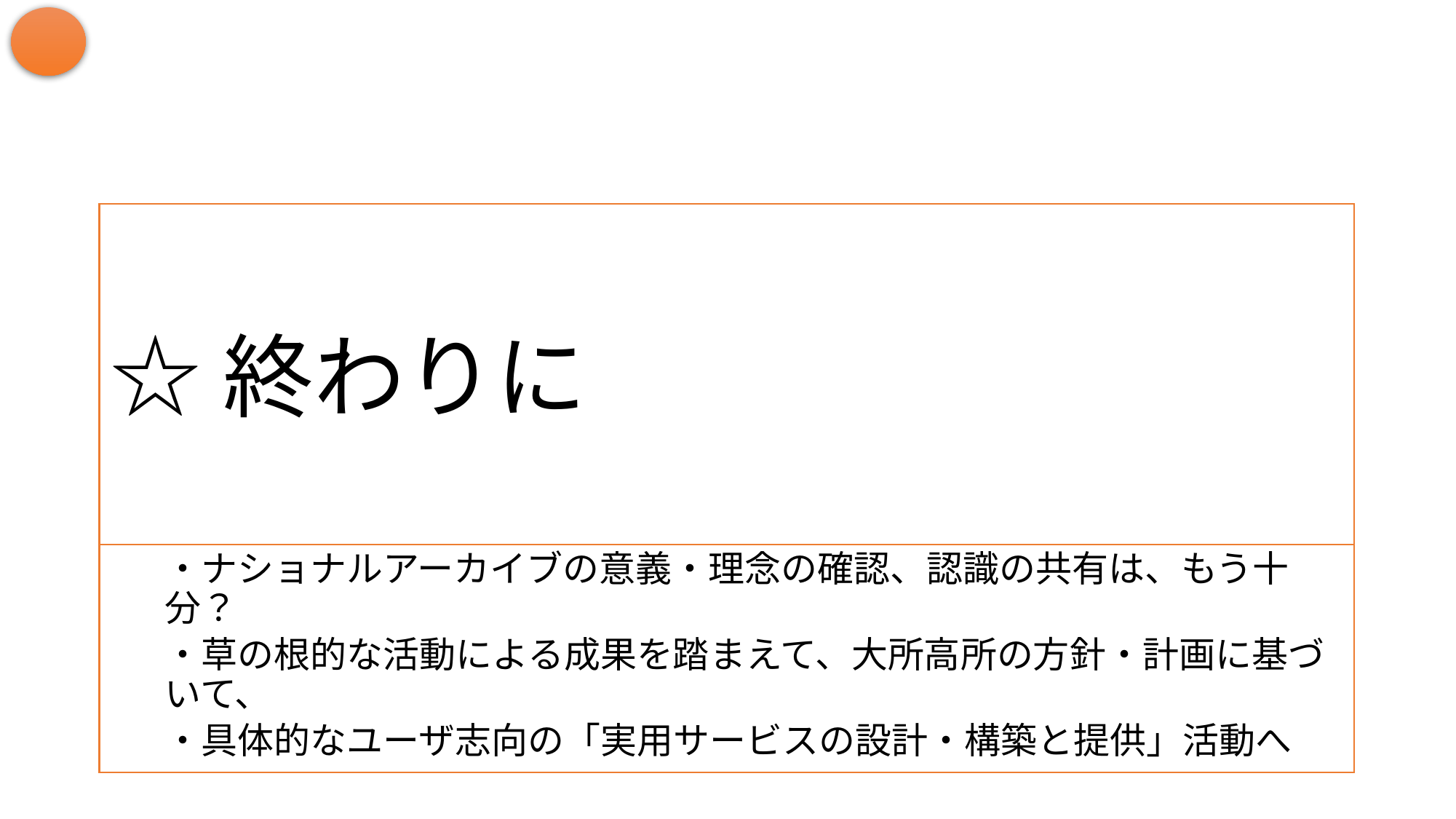

# ☆終わりに
・ナショナルアーカイブの意義・理念の確認、認識の共有は、もう十分？
・草の根的な活動による成果を踏まえて、大所高所の方針・計画に基づいて、
・具体的なユーザ志向の「実用サービスの設計・構築と提供」活動へ